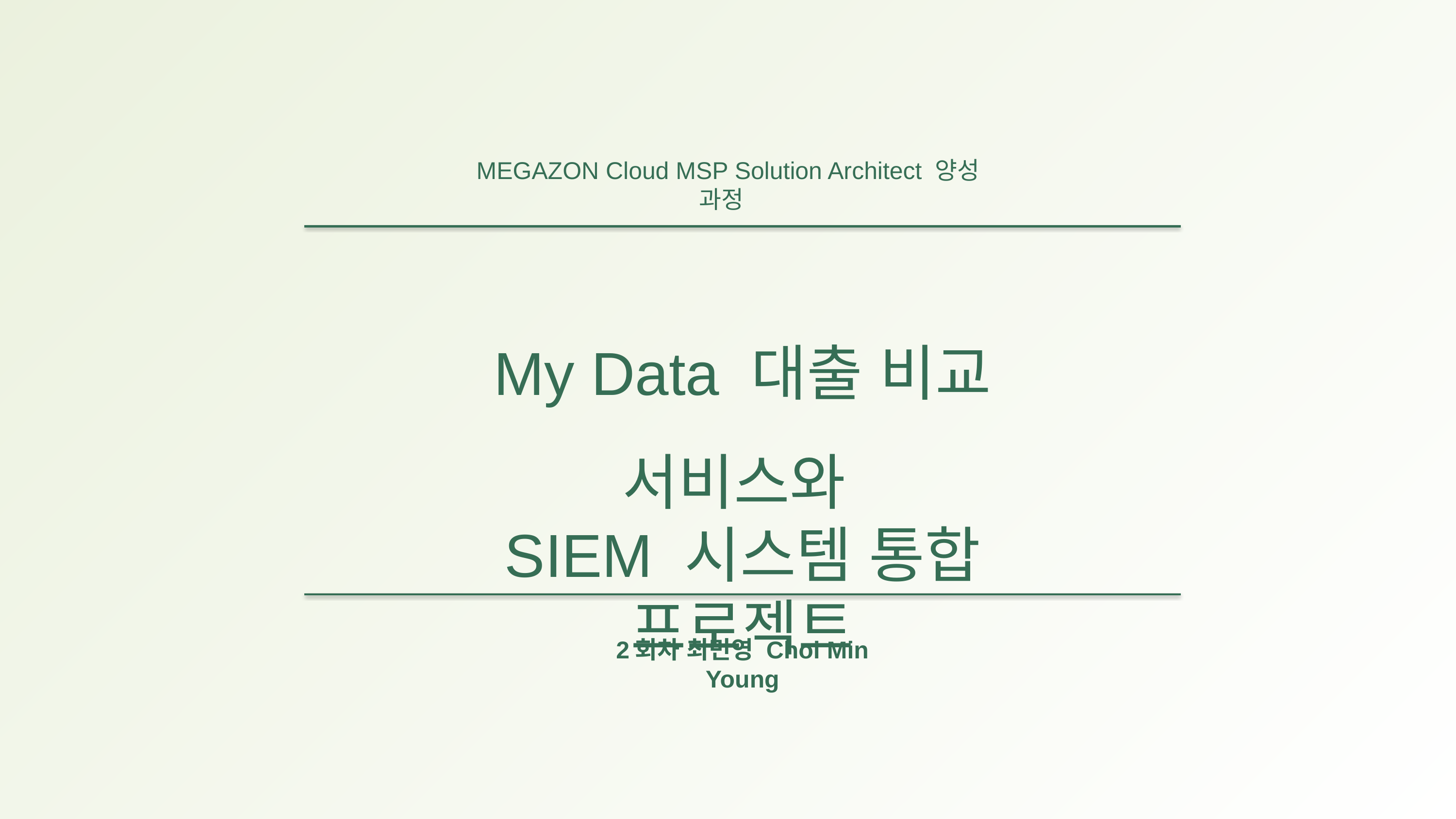

MEGAZON Cloud MSP Solution Architect 양성 과정
My Data 대출 비교 서비스와
SIEM 시스템 통합 프로젝트

2회차 최민영 Choi Min Young